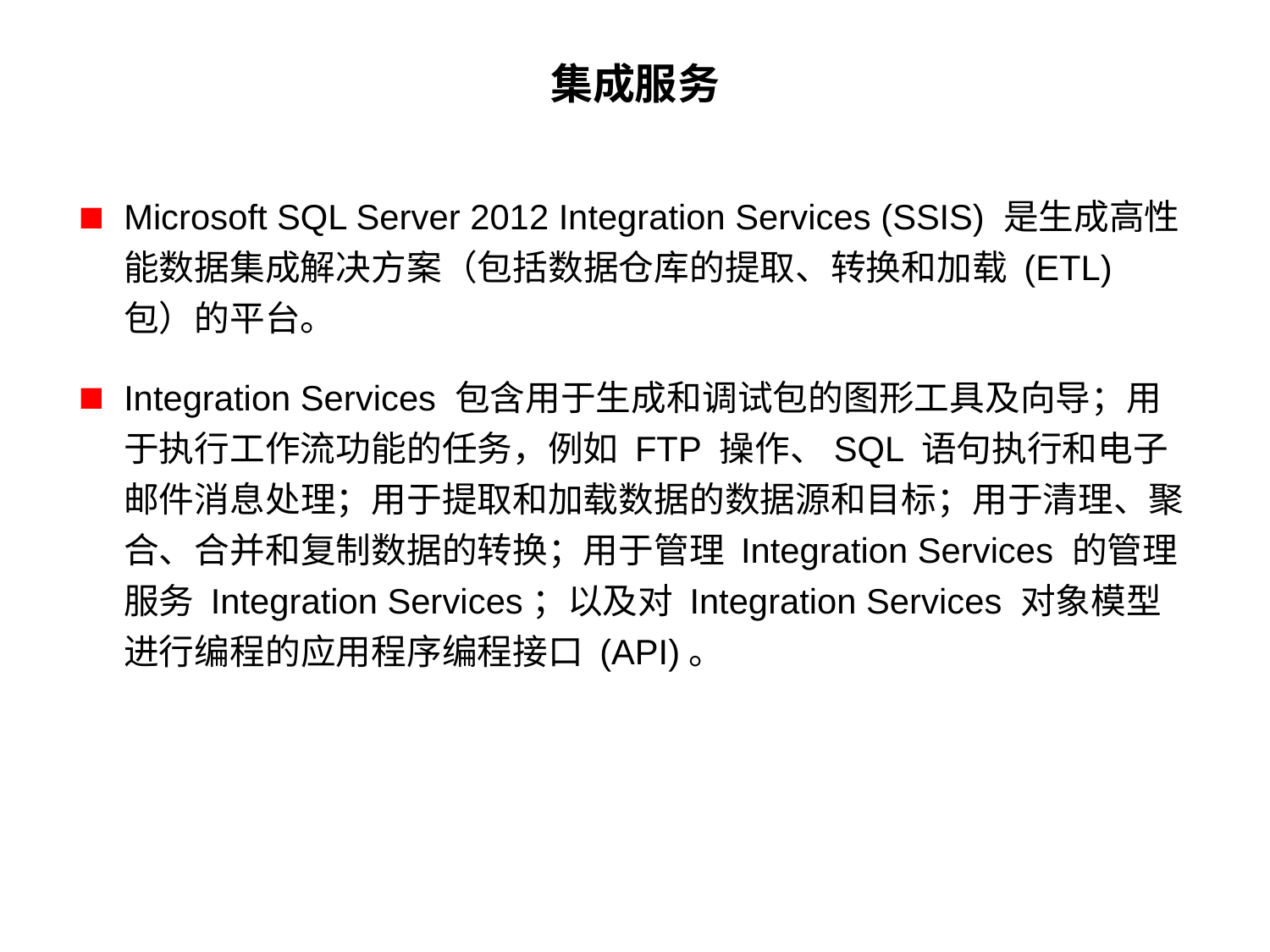

# 集成服务
Microsoft SQL Server 2012 Integration Services (SSIS) 是生成高性能数据集成解决方案（包括数据仓库的提取、转换和加载 (ETL) 包）的平台。
Integration Services 包含用于生成和调试包的图形工具及向导；用于执行工作流功能的任务，例如 FTP 操作、SQL 语句执行和电子邮件消息处理；用于提取和加载数据的数据源和目标；用于清理、聚合、合并和复制数据的转换；用于管理 Integration Services 的管理服务 Integration Services；以及对 Integration Services 对象模型进行编程的应用程序编程接口 (API)。